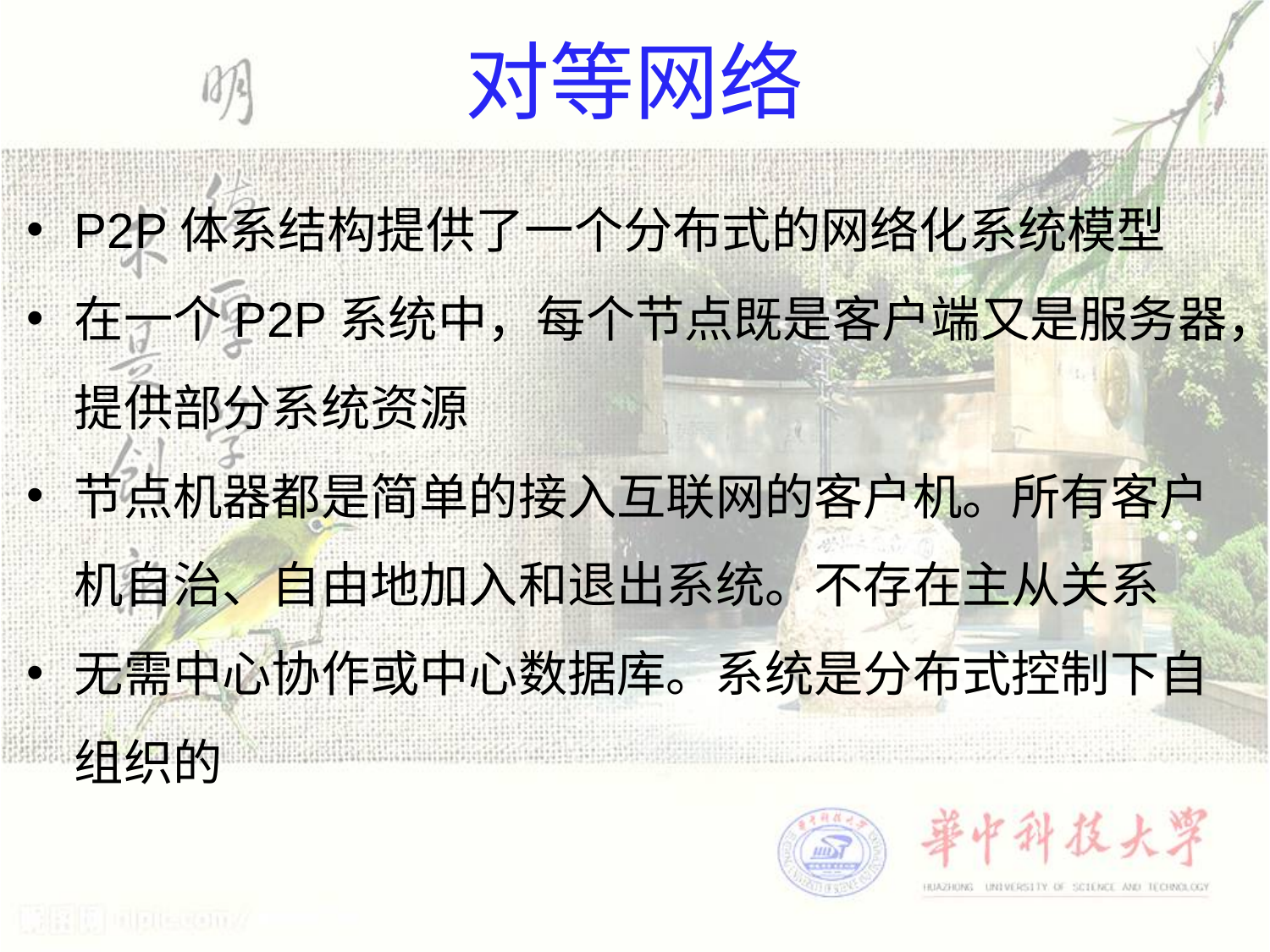

# 对等网络
P2P体系结构提供了一个分布式的网络化系统模型
在一个P2P系统中，每个节点既是客户端又是服务器，提供部分系统资源
节点机器都是简单的接入互联网的客户机。所有客户机自治、自由地加入和退出系统。不存在主从关系
无需中心协作或中心数据库。系统是分布式控制下自组织的